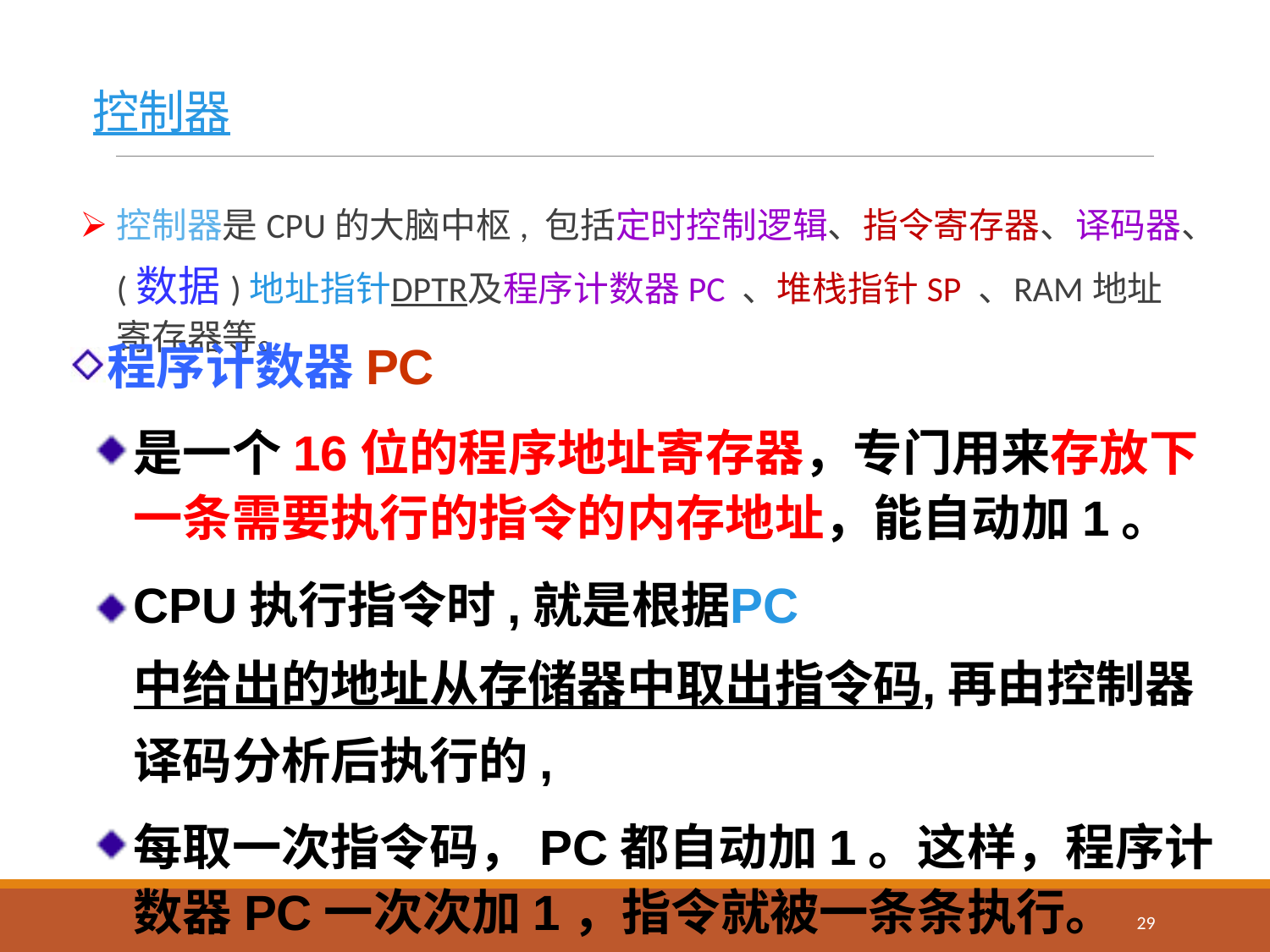

# 控制器
控制器是CPU的大脑中枢, 包括定时控制逻辑、指令寄存器、译码器、(数据)地址指针DPTR及程序计数器PC 、堆栈指针SP 、 RAM地址寄存器等。
程序计数器PC
是一个16位的程序地址寄存器，专门用来存放下一条需要执行的指令的内存地址，能自动加1。
CPU执行指令时,就是根据PC中给出的地址从存储器中取出指令码,再由控制器译码分析后执行的,
每取一次指令码，PC都自动加1。这样，程序计数器PC一次次加1，指令就被一条条执行。
29